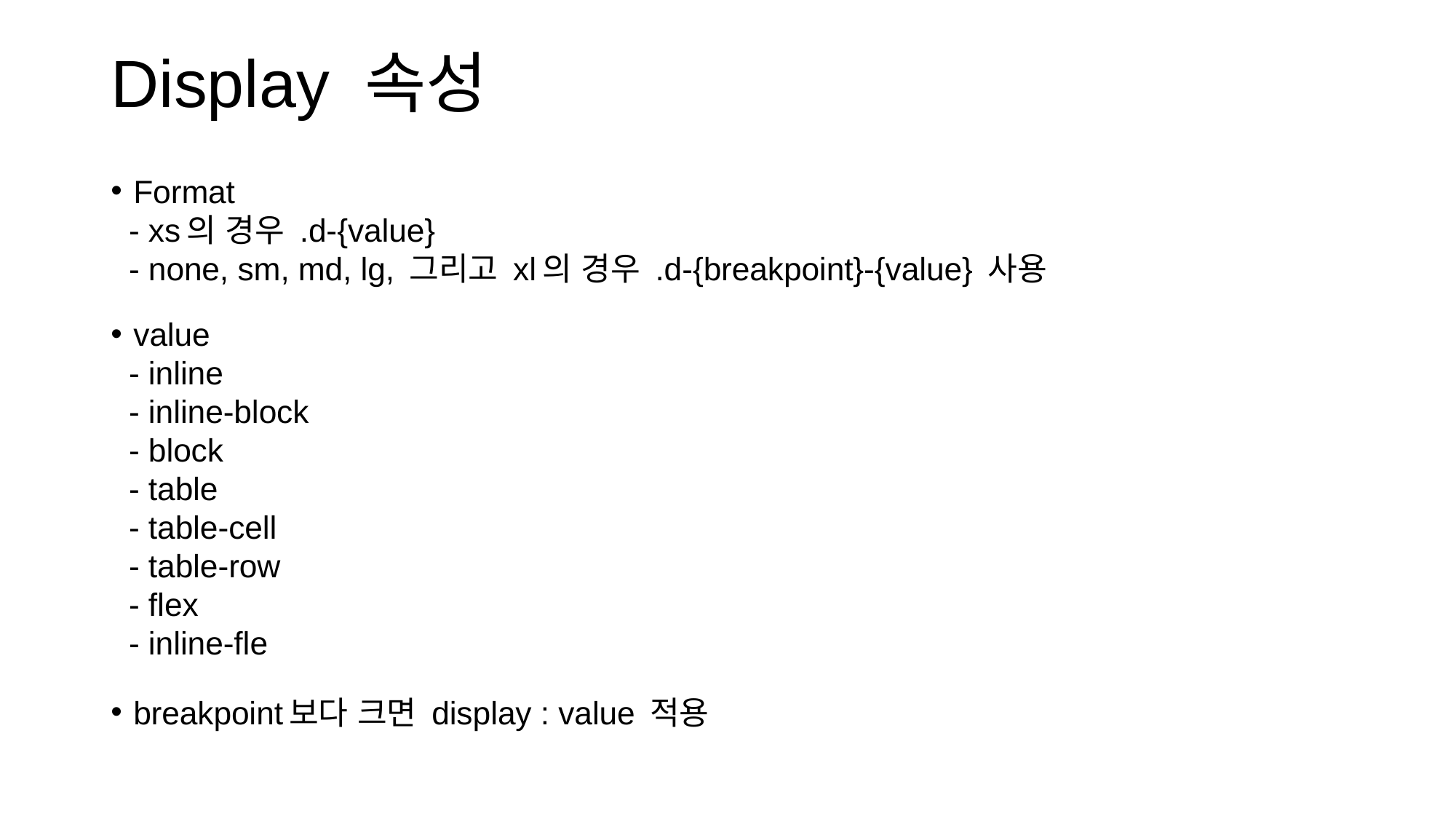

# Display 속성
Format
  - xs의 경우 .d-{value}
  - none, sm, md, lg, 그리고 xl의 경우 .d-{breakpoint}-{value} 사용
value
  - inline
  - inline-block
  - block
  - table
  - table-cell
  - table-row
  - flex
  - inline-fle
breakpoint보다 크면 display : value 적용